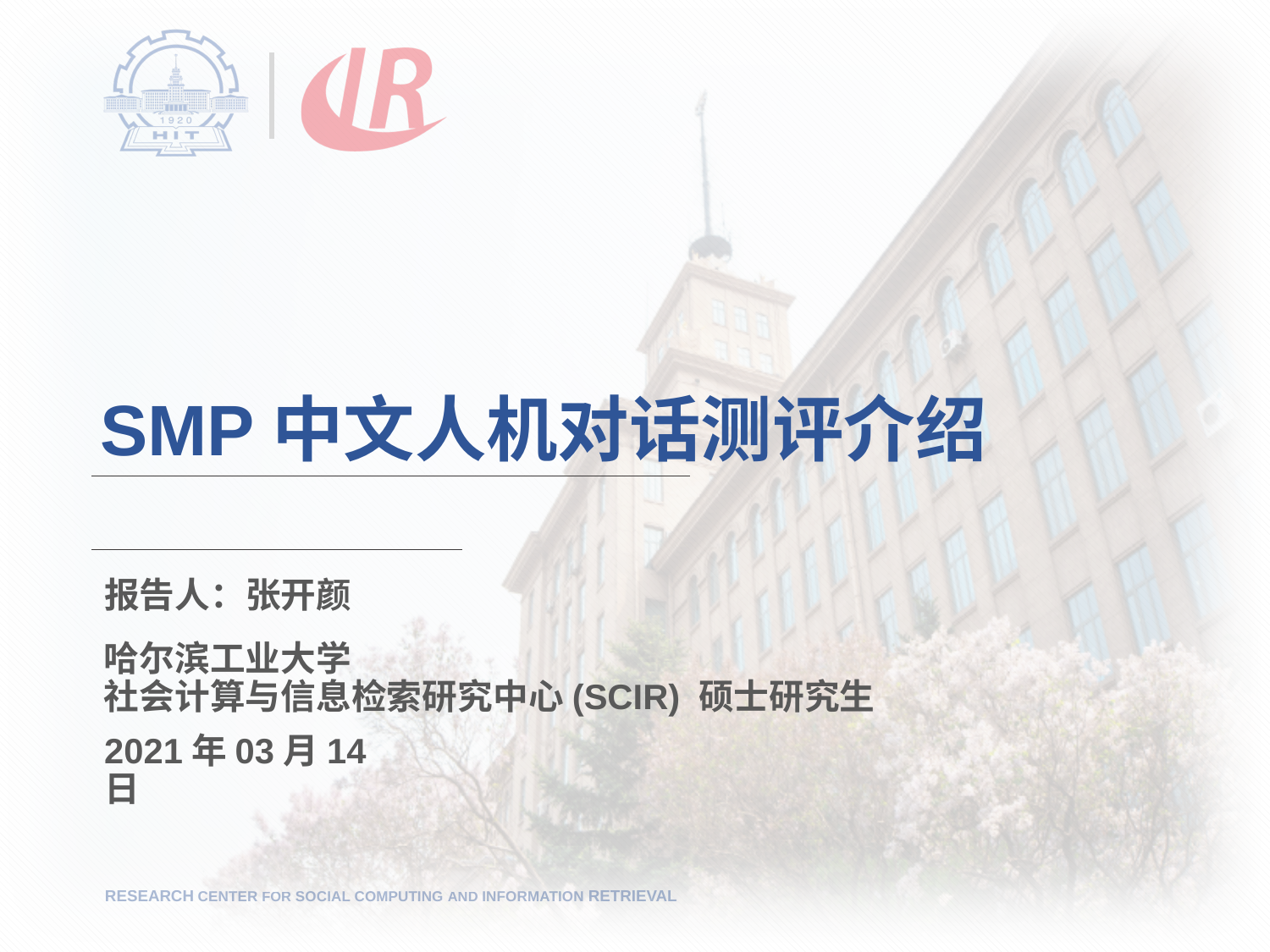

# SMP中文人机对话测评介绍
报告人：张开颜
哈尔滨工业大学
社会计算与信息检索研究中心(SCIR) 硕士研究生
2021年03月14日
RESEARCH CENTER FOR SOCIAL COMPUTING AND INFORMATION RETRIEVAL